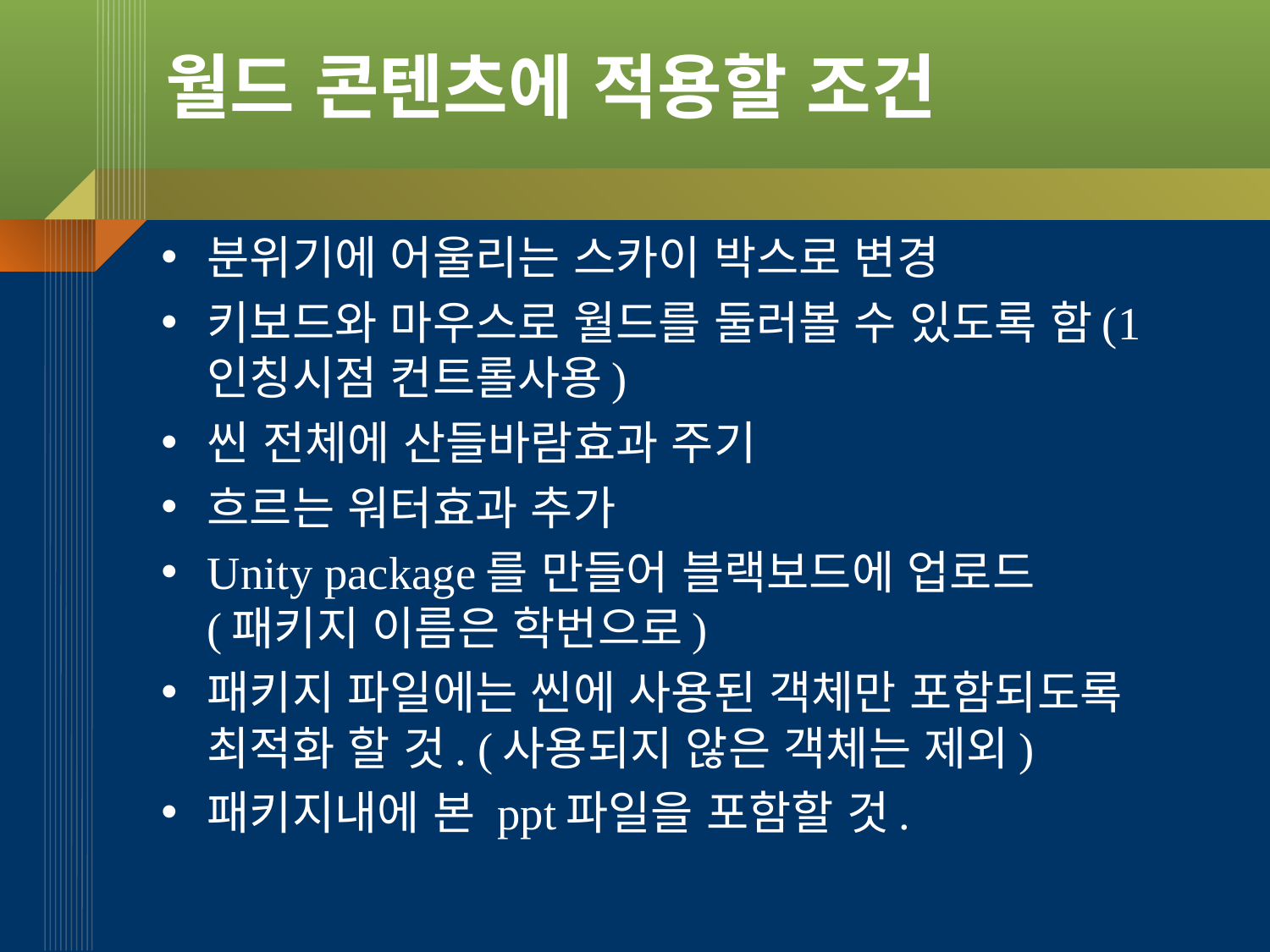

# 월드 콘텐츠에 적용할 조건
분위기에 어울리는 스카이 박스로 변경
키보드와 마우스로 월드를 둘러볼 수 있도록 함(1인칭시점 컨트롤사용)
씬 전체에 산들바람효과 주기
흐르는 워터효과 추가
Unity package를 만들어 블랙보드에 업로드
(패키지 이름은 학번으로)
패키지 파일에는 씬에 사용된 객체만 포함되도록 최적화 할 것. (사용되지 않은 객체는 제외)
패키지내에 본 ppt파일을 포함할 것.